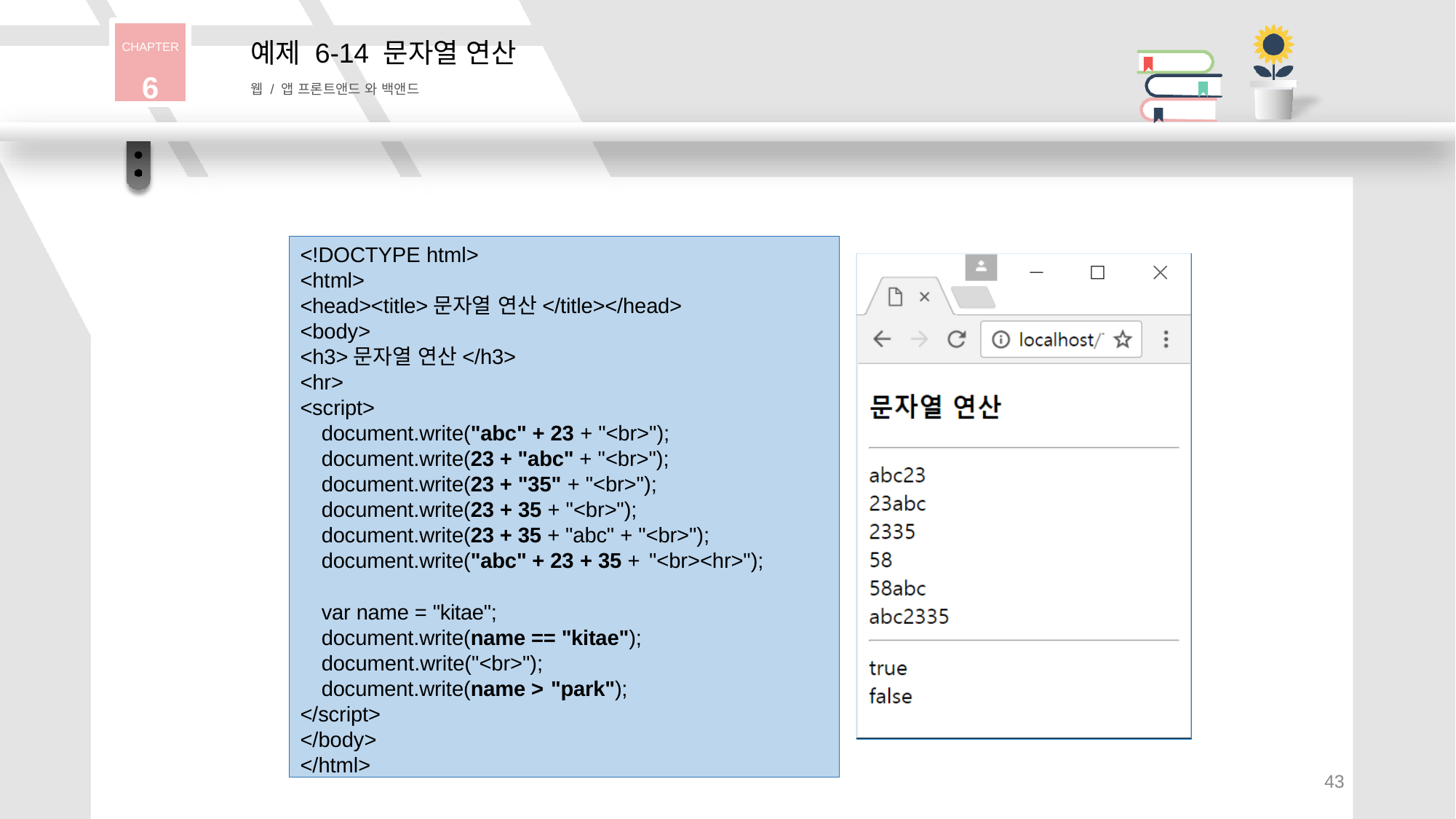

CHAPTER

6

# 예제 6-14 문자열 연산

웹 / 앱 프론트앤드 와 백앤드

<!DOCTYPE html>
<html>
<head><title>문자열 연산</title></head>
<body>
<h3>문자열 연산</h3>
<hr>
<script>
document.write("abc" + 23 + "<br>");  document.write(23 + "abc" + "<br>");  document.write(23 + "35" + "<br>");  document.write(23 + 35 + "<br>");  document.write(23 + 35 + "abc" + "<br>");  document.write("abc" + 23 + 35 + "<br><hr>");

var name = "kitae";  document.write(name == "kitae");  document.write("<br>");  document.write(name > "park");
</script>
</body>
</html>

43